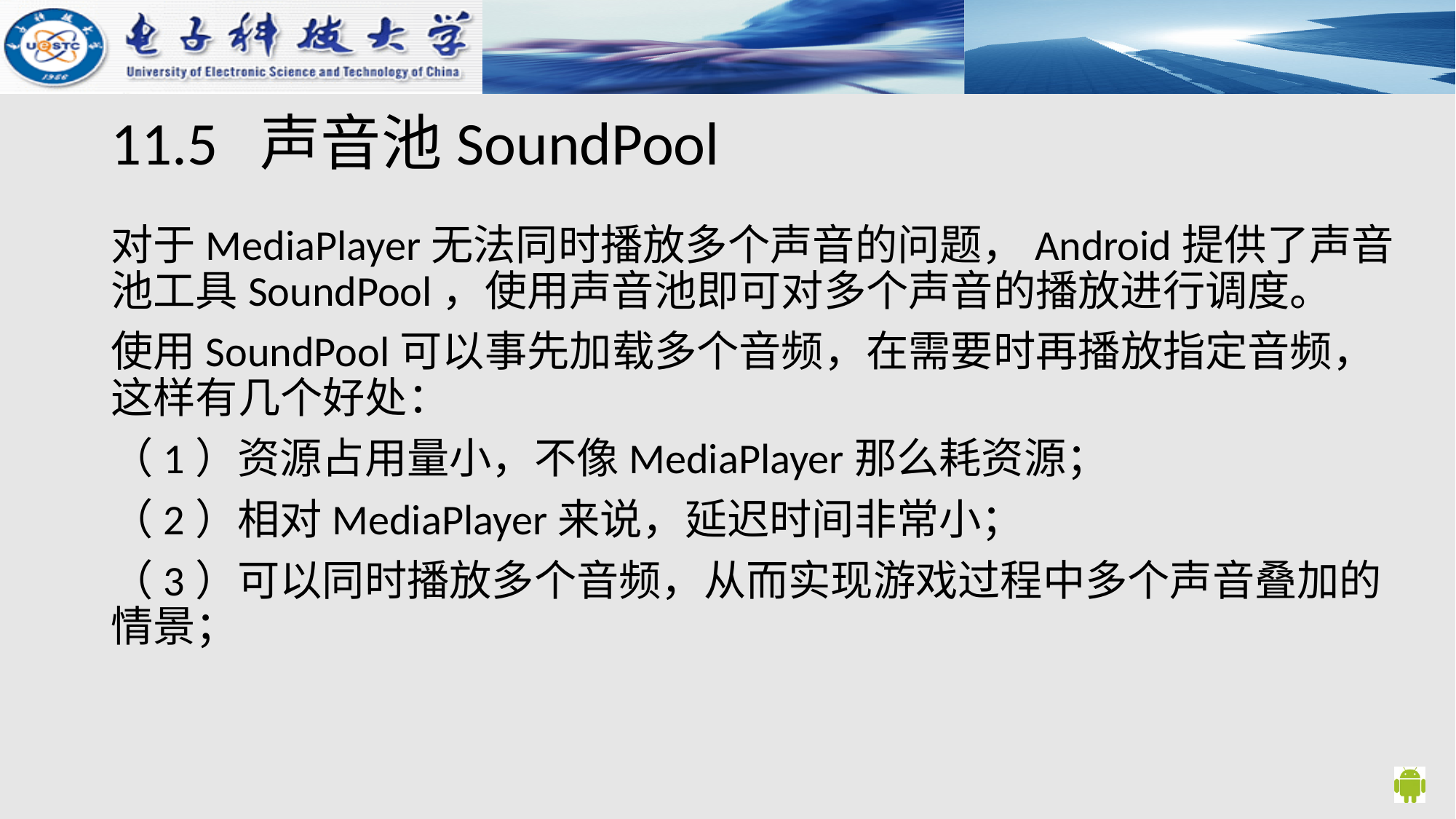

# 11.5  声音池SoundPool
对于MediaPlayer无法同时播放多个声音的问题，Android提供了声音池工具SoundPool，使用声音池即可对多个声音的播放进行调度。
使用SoundPool可以事先加载多个音频，在需要时再播放指定音频，这样有几个好处：
（1）资源占用量小，不像MediaPlayer那么耗资源；
（2）相对MediaPlayer来说，延迟时间非常小；
（3）可以同时播放多个音频，从而实现游戏过程中多个声音叠加的情景；